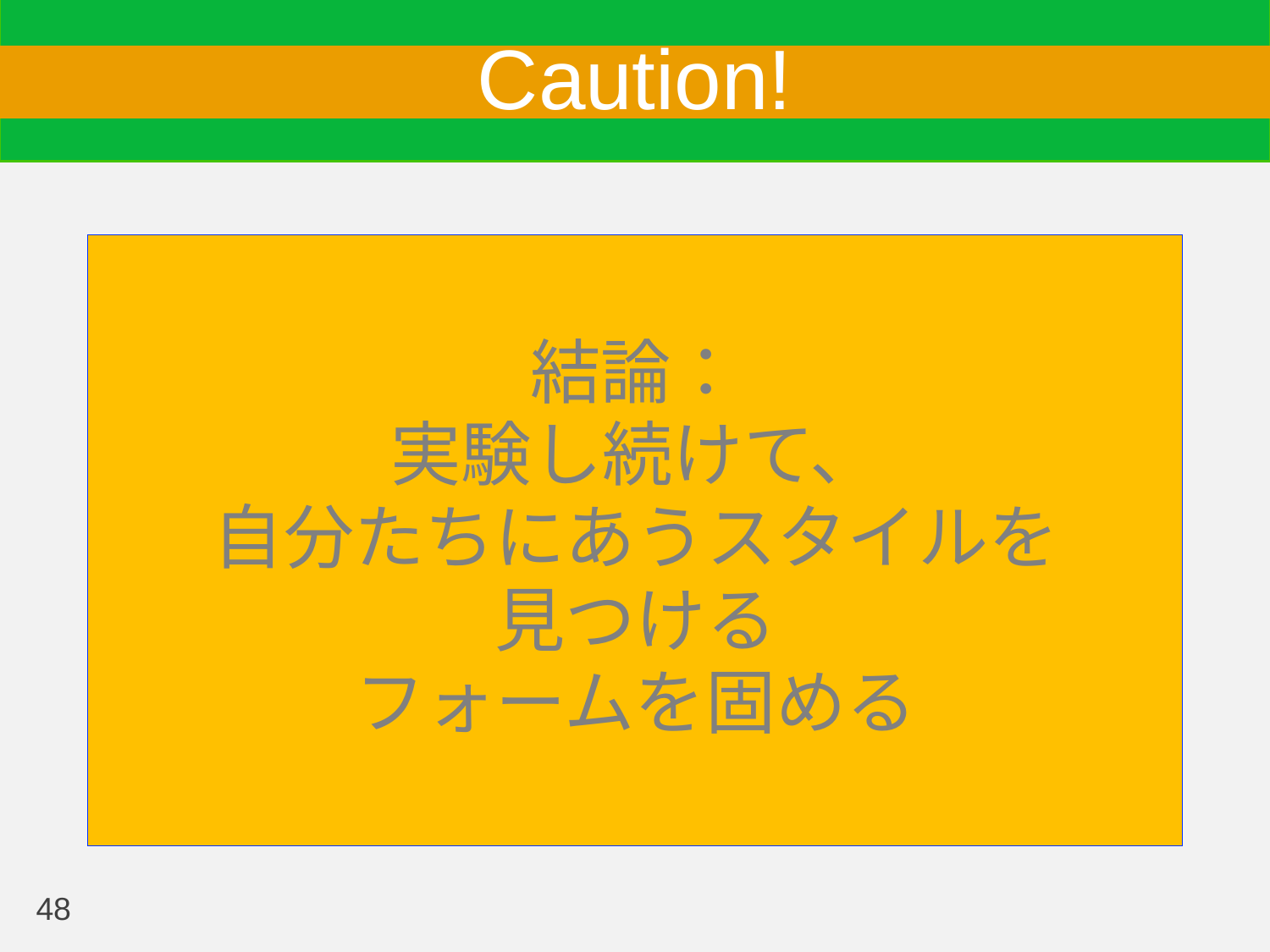

# Caution!
結論：
実験し続けて、
自分たちにあうスタイルを
見つける
フォームを固める
48